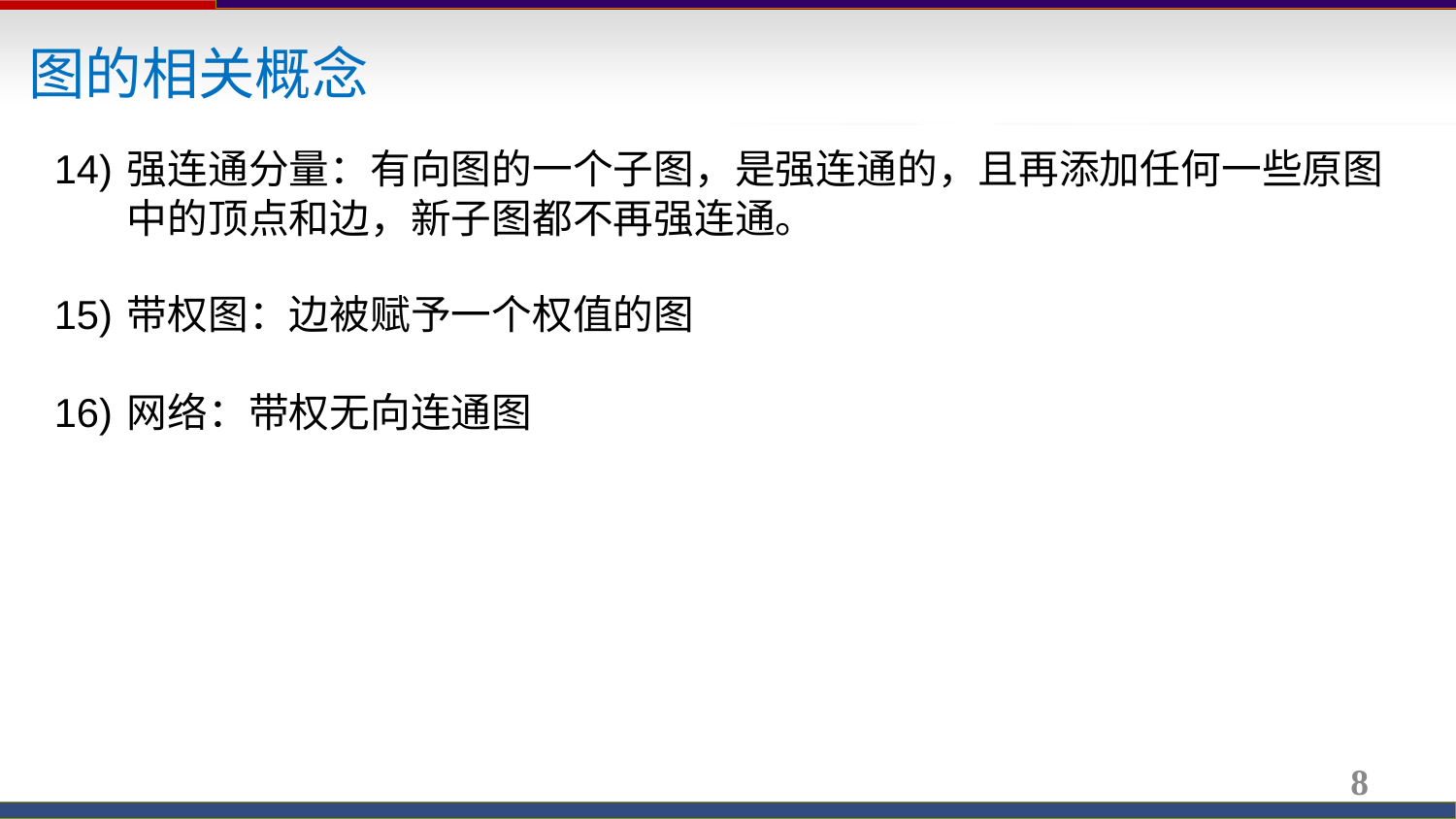

图的相关概念
强连通分量：有向图的一个子图，是强连通的，且再添加任何一些原图中的顶点和边，新子图都不再强连通。

带权图：边被赋予一个权值的图

网络：带权无向连通图